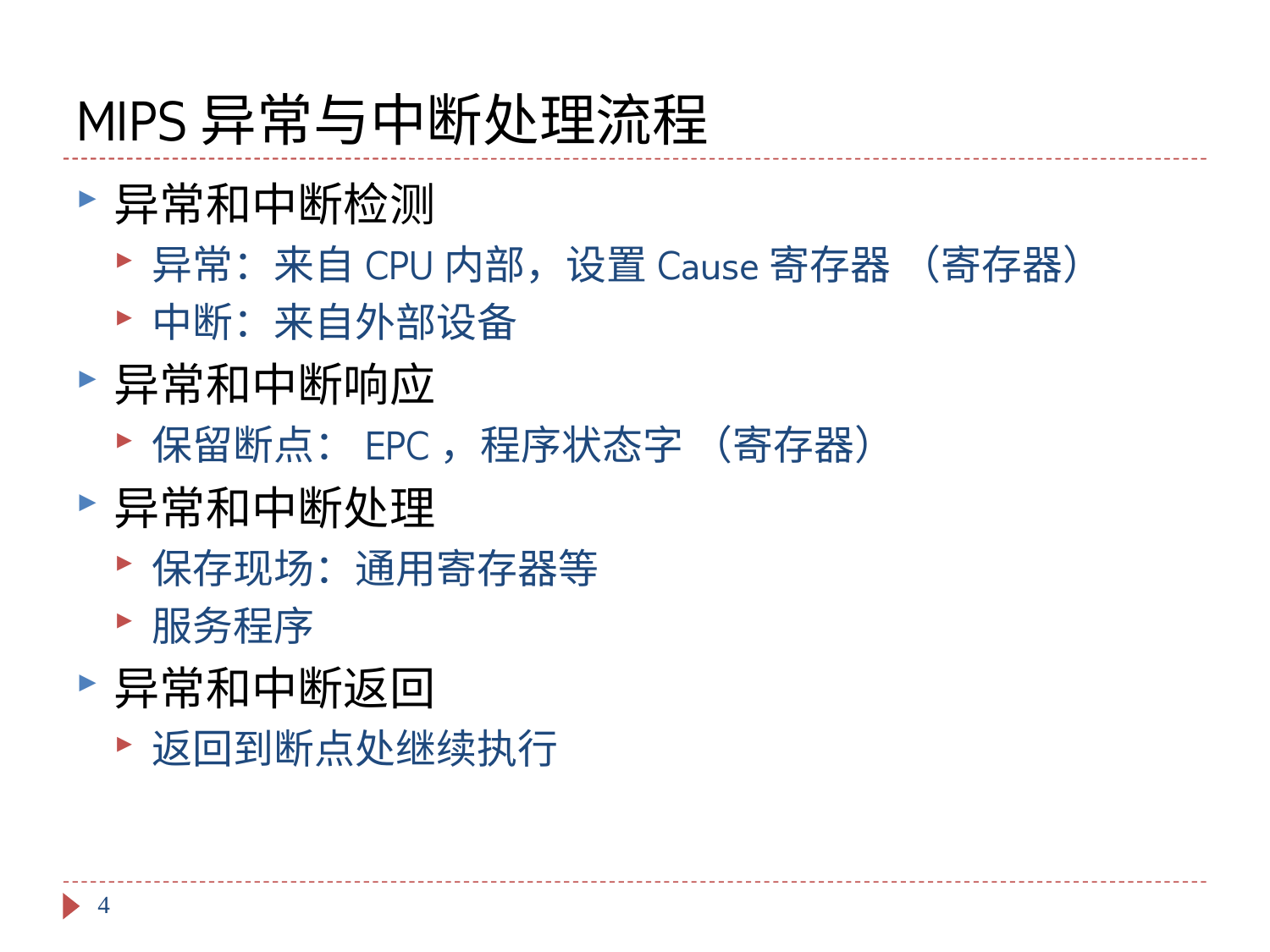

# MIPS异常与中断处理流程
异常和中断检测
异常：来自CPU内部，设置Cause寄存器 （寄存器）
中断：来自外部设备
异常和中断响应
保留断点：EPC，程序状态字 （寄存器）
异常和中断处理
保存现场：通用寄存器等
服务程序
异常和中断返回
返回到断点处继续执行

4